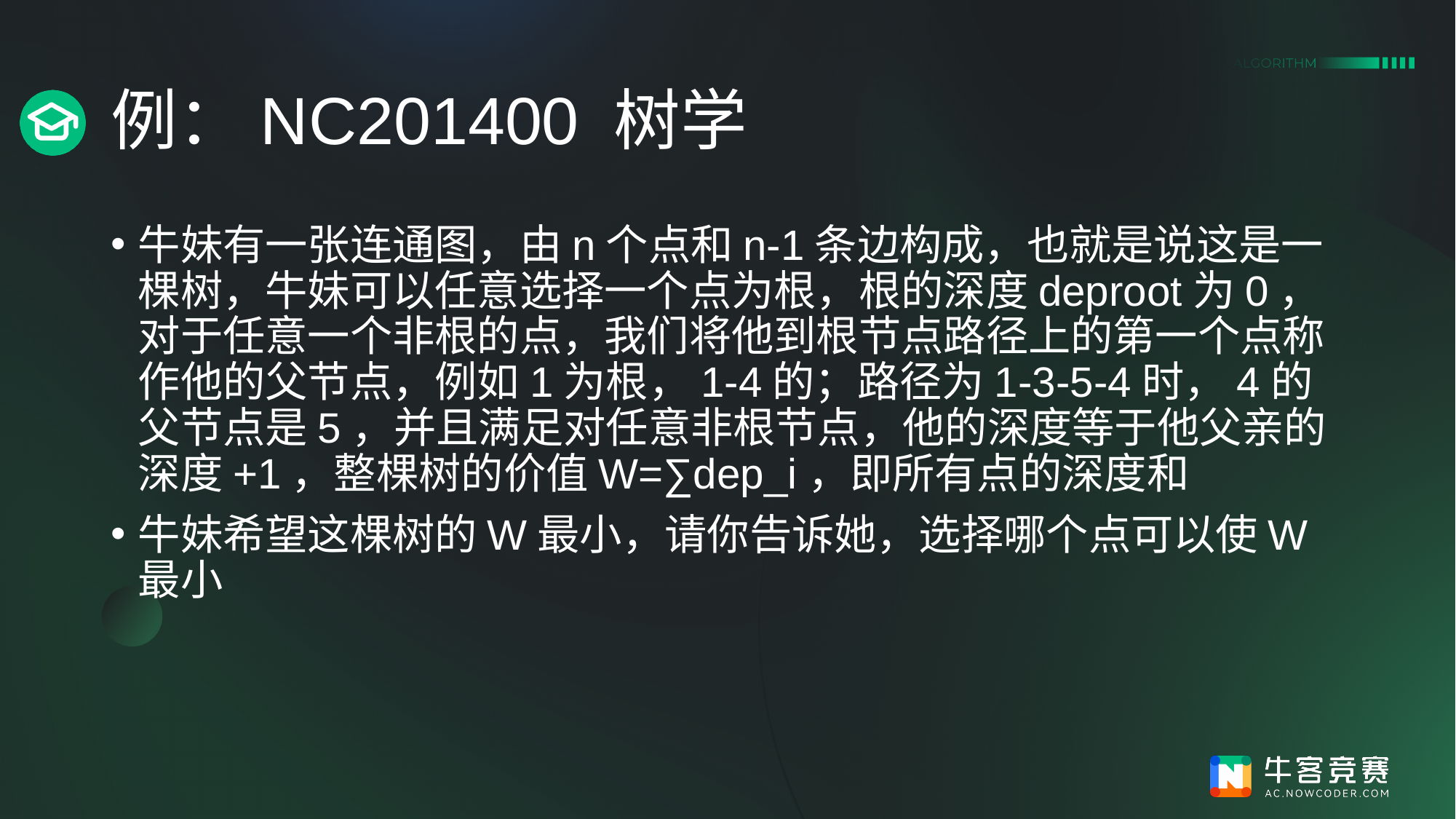

# 例：NC201400 树学
牛妹有一张连通图，由n个点和n-1条边构成，也就是说这是一棵树，牛妹可以任意选择一个点为根，根的深度deproot​为0，对于任意一个非根的点，我们将他到根节点路径上的第一个点称作他的父节点，例如1为根，1-4的；路径为1-3-5-4时，4的父节点是5，并且满足对任意非根节点，他的深度等于他父亲的深度+1，整棵树的价值W=∑dep_i​，即所有点的深度和
牛妹希望这棵树的W最小，请你告诉她，选择哪个点可以使W最小